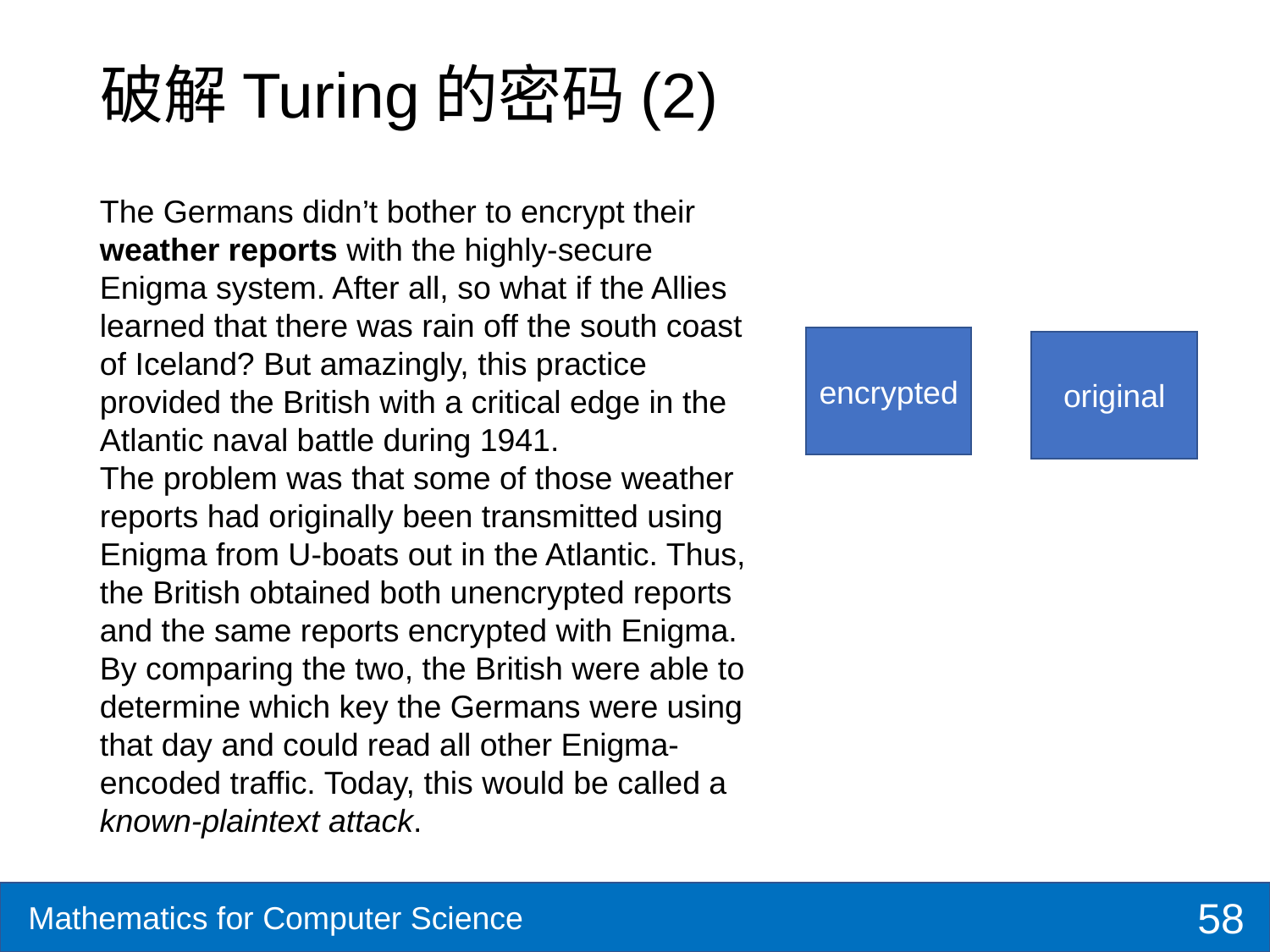

# 破解Turing的密码(2)
The Germans didn’t bother to encrypt their weather reports with the highly-secure Enigma system. After all, so what if the Allies learned that there was rain off the south coast of Iceland? But amazingly, this practice provided the British with a critical edge in the Atlantic naval battle during 1941.
The problem was that some of those weather reports had originally been transmitted using Enigma from U-boats out in the Atlantic. Thus, the British obtained both unencrypted reports and the same reports encrypted with Enigma. By comparing the two, the British were able to determine which key the Germans were using that day and could read all other Enigma-encoded traffic. Today, this would be called a known-plaintext attack.
encrypted
original
58